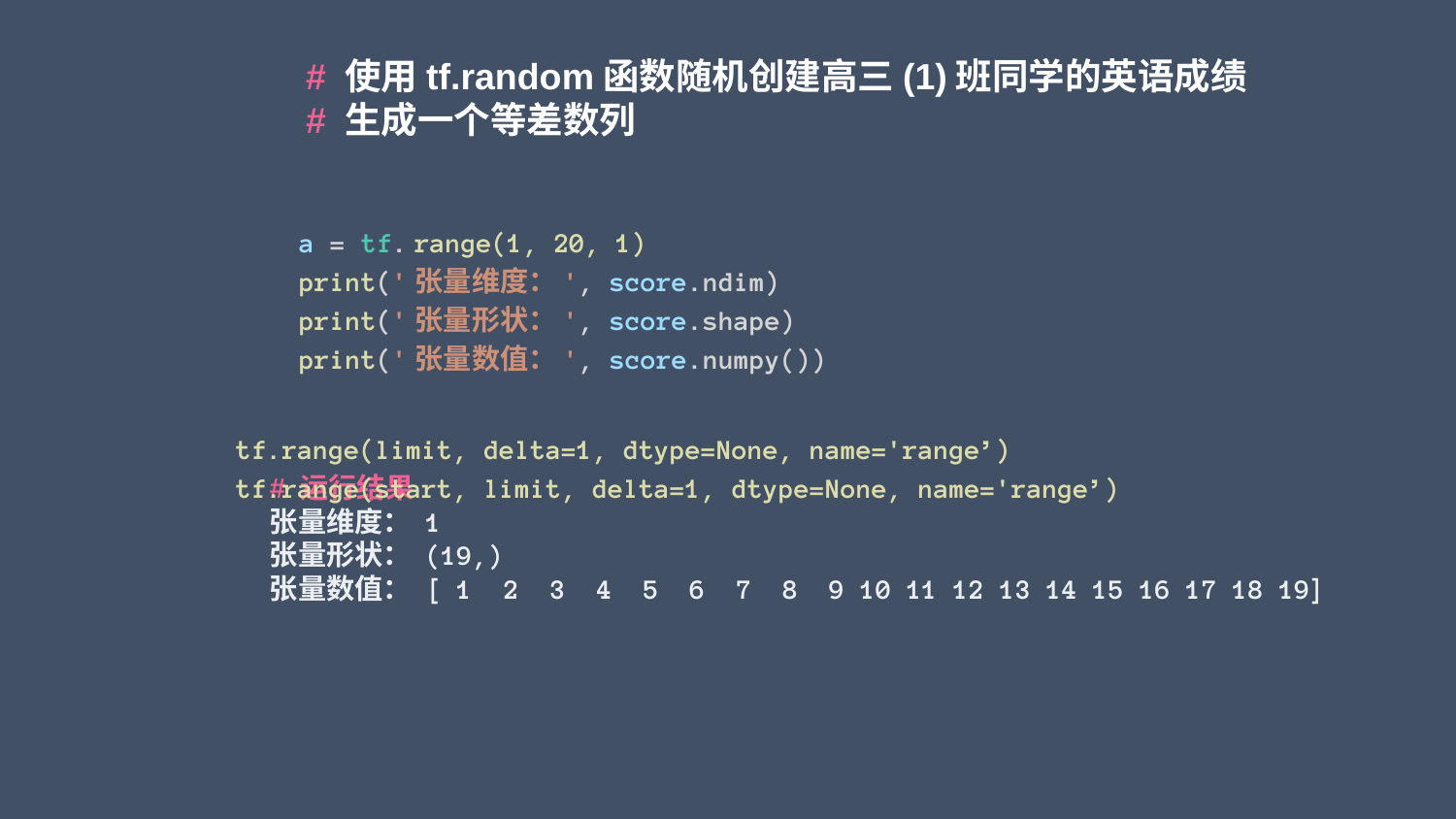

# 使用tf.random函数随机创建高三(1)班同学的英语成绩
# 生成一个等差数列
a = tf. range(1, 20, 1)
print('张量维度：', score.ndim)
print('张量形状：', score.shape)
print('张量数值：', score.numpy())

tf.range(limit, delta=1, dtype=None, name='range’)
tf.range(start, limit, delta=1, dtype=None, name='range’)

# 运行结果 张量维度： 1
张量形状： (19,)
张量数值： [ 1  2  3  4  5  6  7  8  9 10 11 12 13 14 15 16 17 18 19]